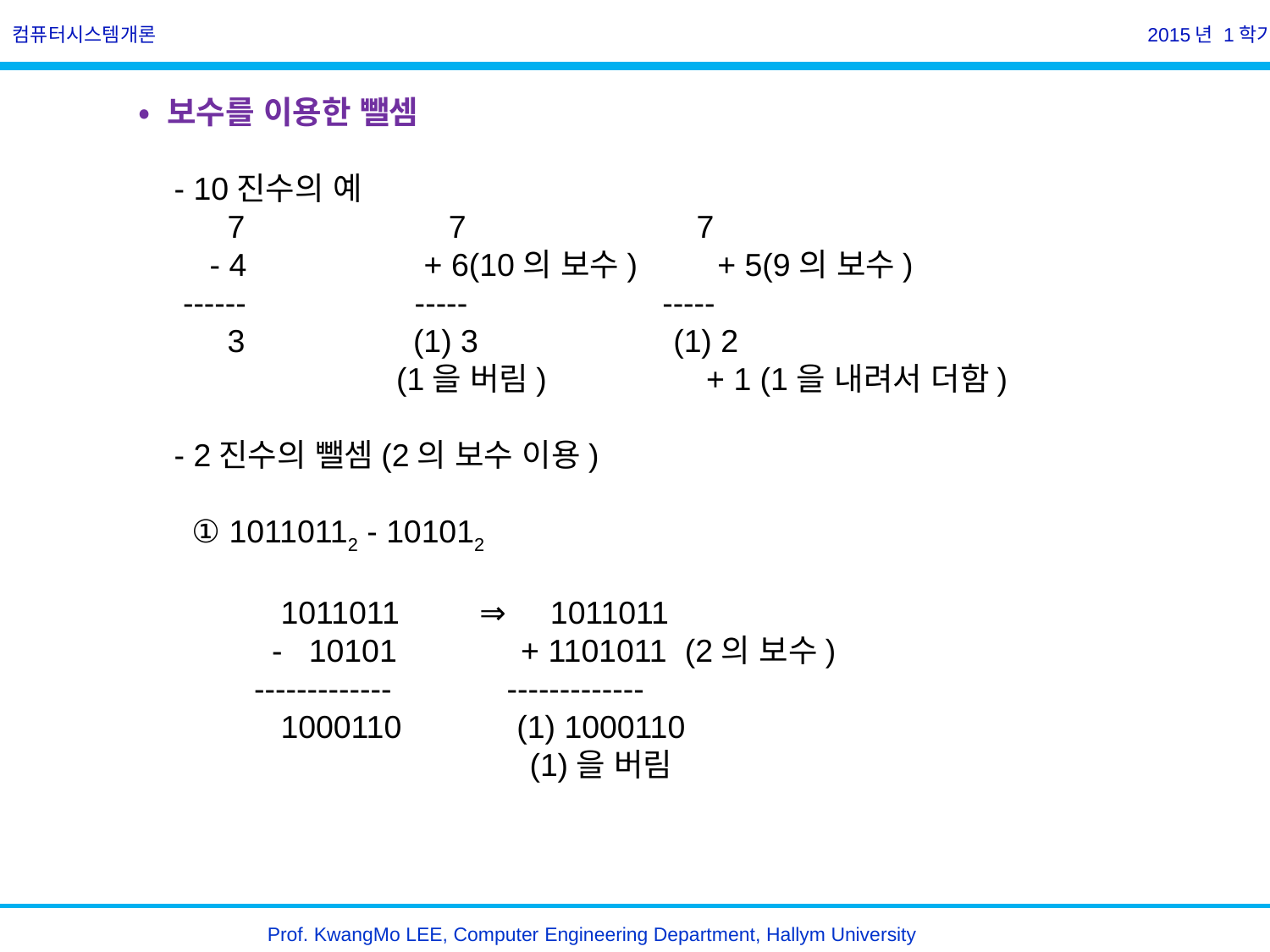

컴퓨터시스템개론
2015년 1학기
        • 보수를 이용한 뺄셈
            - 10진수의 예
                  7                       7                          7
                - 4                    + 6(10의 보수)         + 5(9의 보수)
             ------                   -----                      -----
                  3                   (1) 3                      (1) 2
                                     (1을 버림)                  + 1 (1을 내려서 더함)

            - 2진수의 뺄셈(2의 보수 이용)
              ① 10110112 - 101012

                        1011011         ⇒     1011011
                       -   10101              + 1101011  (2의 보수)
                     -------------             -------------
                        1000110             (1) 1000110
                                                    (1)을 버림
Prof. KwangMo LEE, Computer Engineering Department, Hallym University